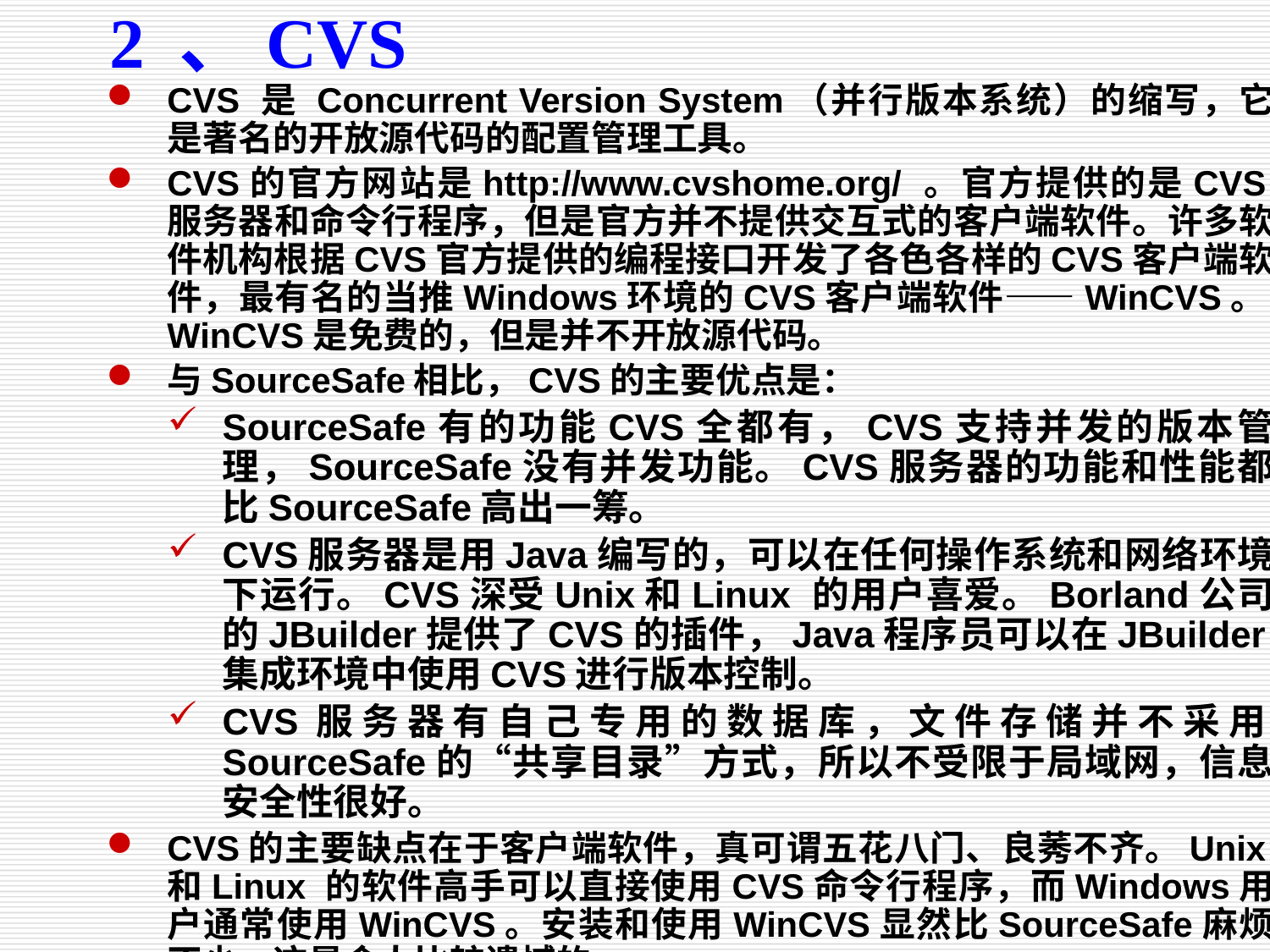

2 、CVS
CVS 是 Concurrent Version System（并行版本系统）的缩写，它是著名的开放源代码的配置管理工具。
CVS的官方网站是http://www.cvshome.org/ 。官方提供的是CVS服务器和命令行程序，但是官方并不提供交互式的客户端软件。许多软件机构根据CVS官方提供的编程接口开发了各色各样的CVS客户端软件，最有名的当推Windows环境的CVS客户端软件——WinCVS。WinCVS是免费的，但是并不开放源代码。
与SourceSafe相比，CVS的主要优点是：
SourceSafe有的功能CVS全都有，CVS支持并发的版本管理，SourceSafe没有并发功能。CVS服务器的功能和性能都比SourceSafe高出一筹。
CVS服务器是用Java编写的，可以在任何操作系统和网络环境下运行。CVS深受Unix和Linux 的用户喜爱。Borland公司的JBuilder提供了CVS的插件，Java程序员可以在JBuilder集成环境中使用CVS进行版本控制。
CVS服务器有自己专用的数据库，文件存储并不采用SourceSafe的“共享目录”方式，所以不受限于局域网，信息安全性很好。
CVS的主要缺点在于客户端软件，真可谓五花八门、良莠不齐。Unix和Linux 的软件高手可以直接使用CVS命令行程序，而Windows用户通常使用WinCVS。安装和使用WinCVS显然比SourceSafe麻烦不少，这是令人比较遗憾的。